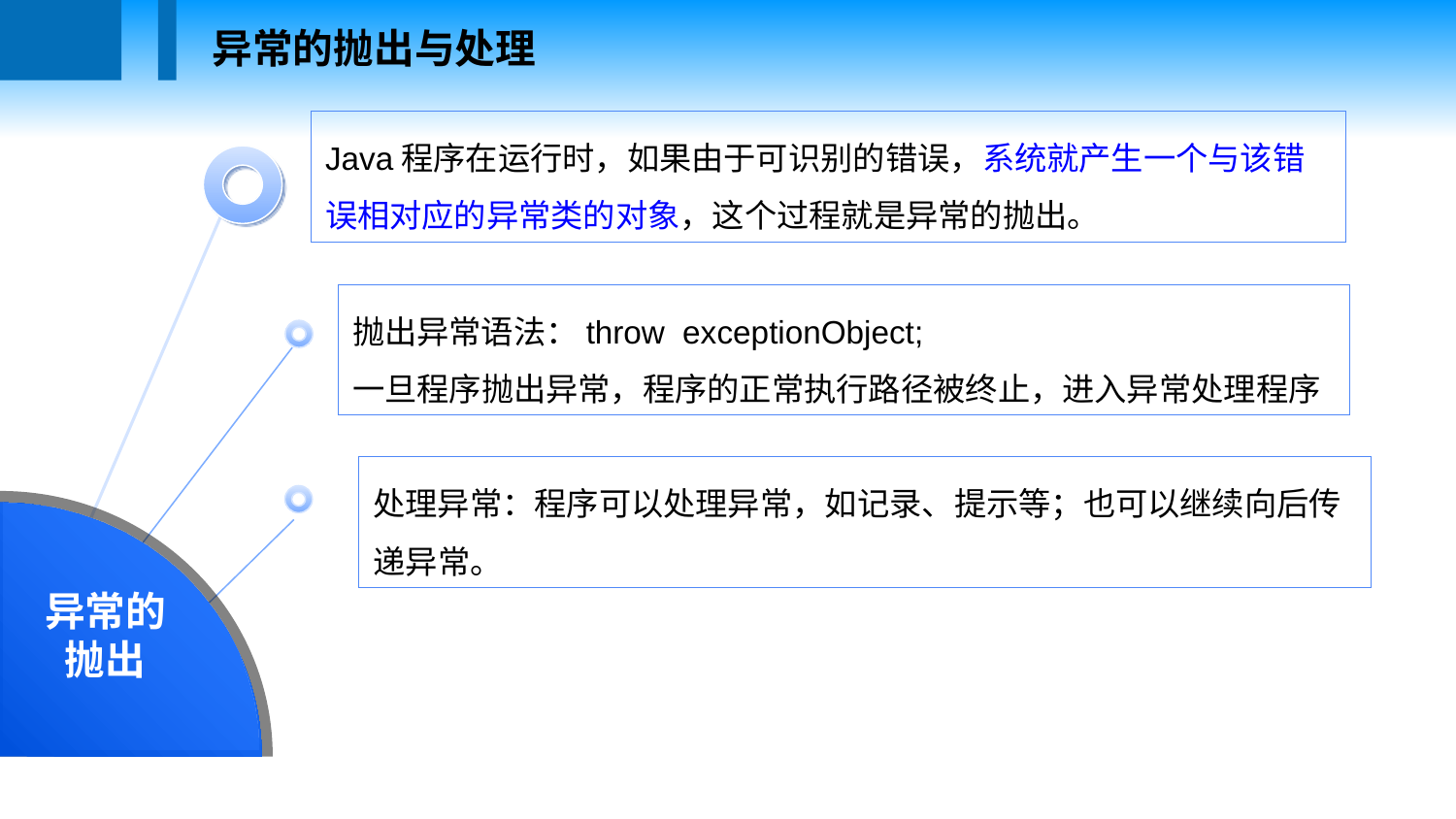

异常的抛出与处理
Java程序在运行时，如果由于可识别的错误，系统就产生一个与该错误相对应的异常类的对象，这个过程就是异常的抛出。

异常的抛出

抛出异常语法：throw  exceptionObject;
一旦程序抛出异常，程序的正常执行路径被终止，进入异常处理程序
处理异常：程序可以处理异常，如记录、提示等；也可以继续向后传递异常。